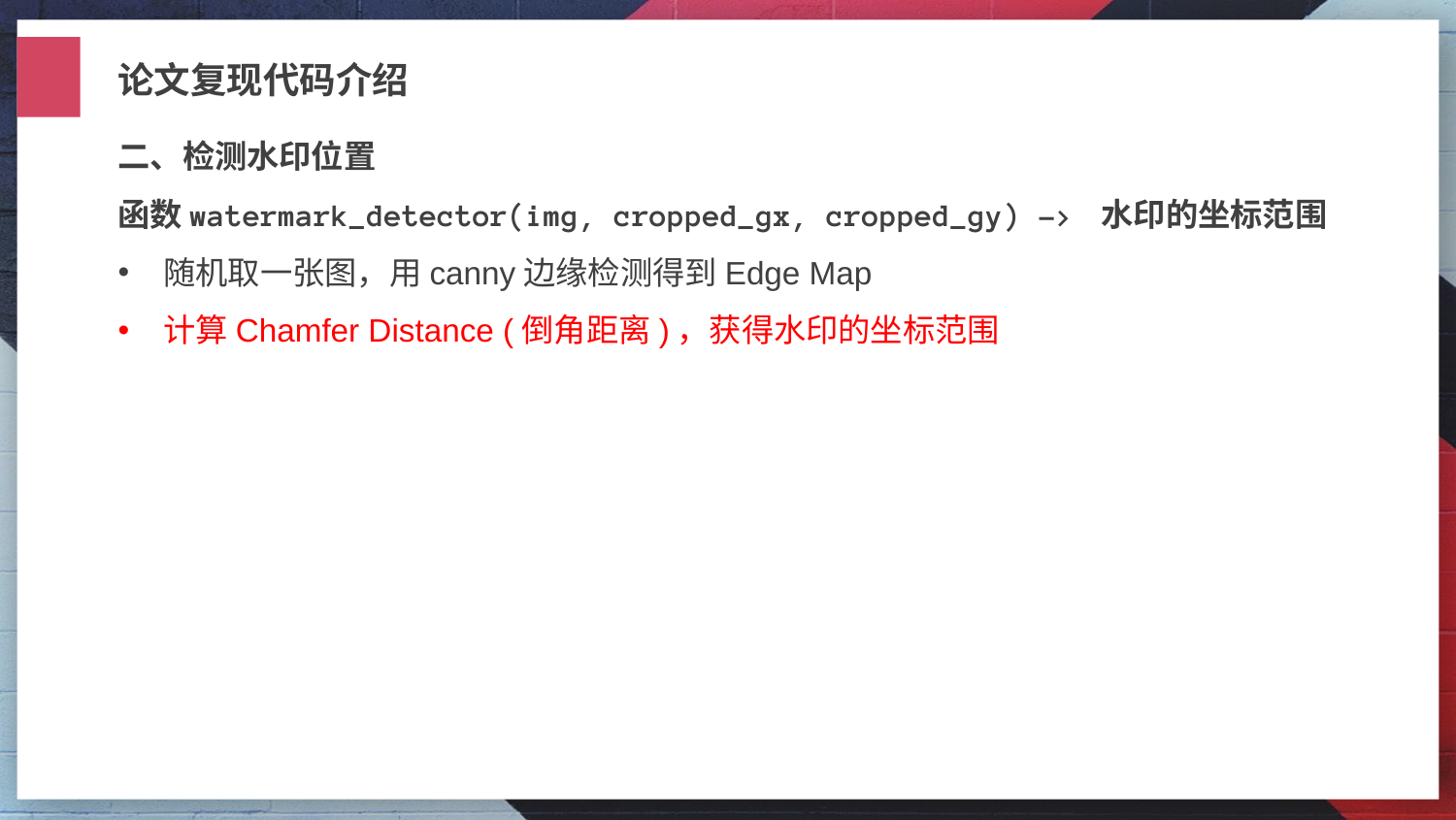

论文复现代码介绍
二、检测水印位置
函数watermark_detector(img, cropped_gx, cropped_gy) -> 水印的坐标范围
随机取一张图，用canny边缘检测得到Edge Map
计算Chamfer Distance (倒角距离)，获得水印的坐标范围